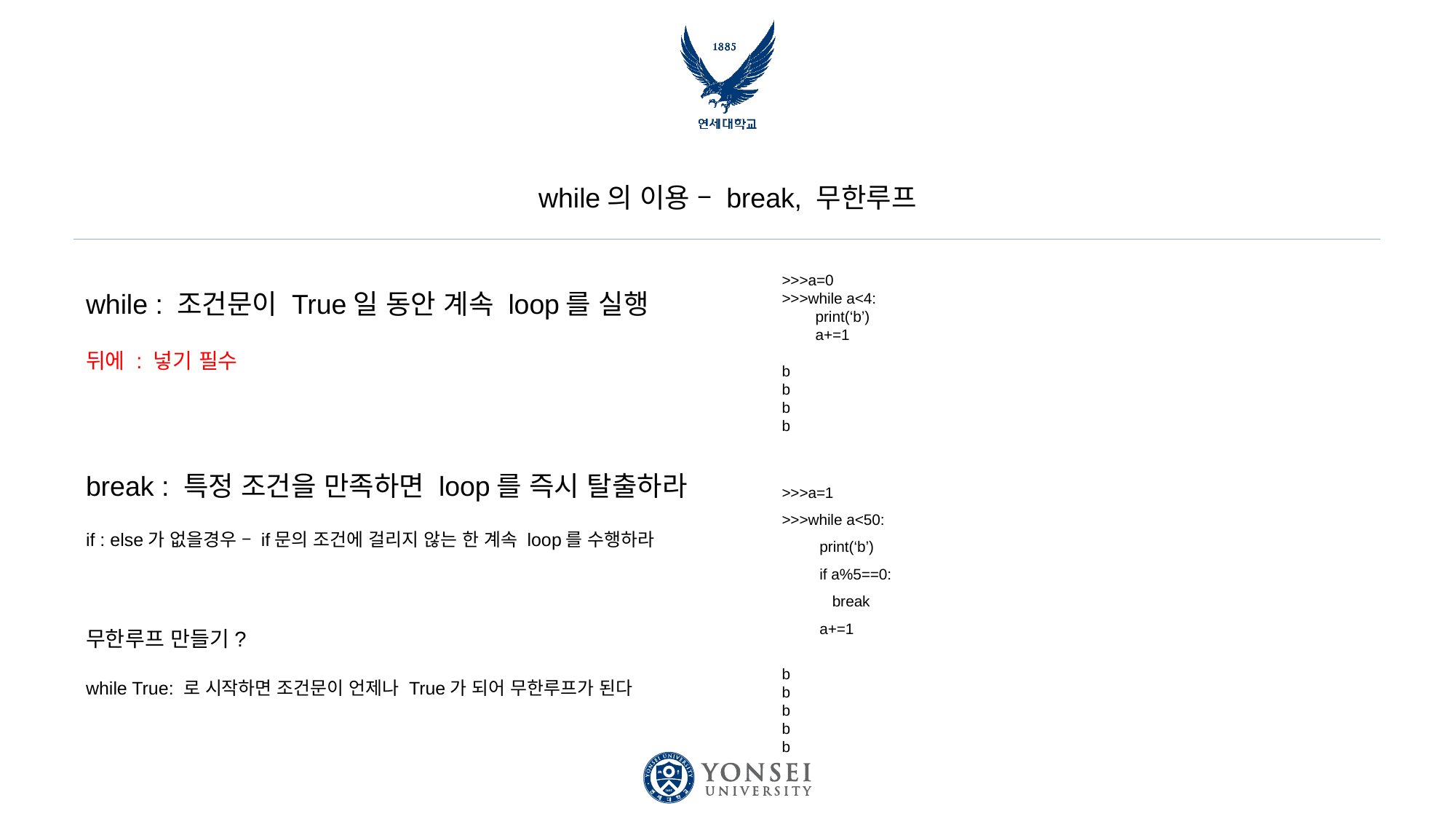

# while의 이용 – break, 무한루프
while : 조건문이 True일 동안 계속 loop를 실행
뒤에 : 넣기 필수

break : 특정 조건을 만족하면 loop를 즉시 탈출하라
if : else가 없을경우 – if문의 조건에 걸리지 않는 한 계속 loop를 수행하라

무한루프 만들기?
while True: 로 시작하면 조건문이 언제나 True가 되어 무한루프가 된다
>>>a=0
>>>while a<4:
        print(‘b’)
        a+=1

b
b
b
b
>>>a=1
>>>while a<50:
         print(‘b’)
         if a%5==0:
            break
         a+=1

b
b
b
b
b